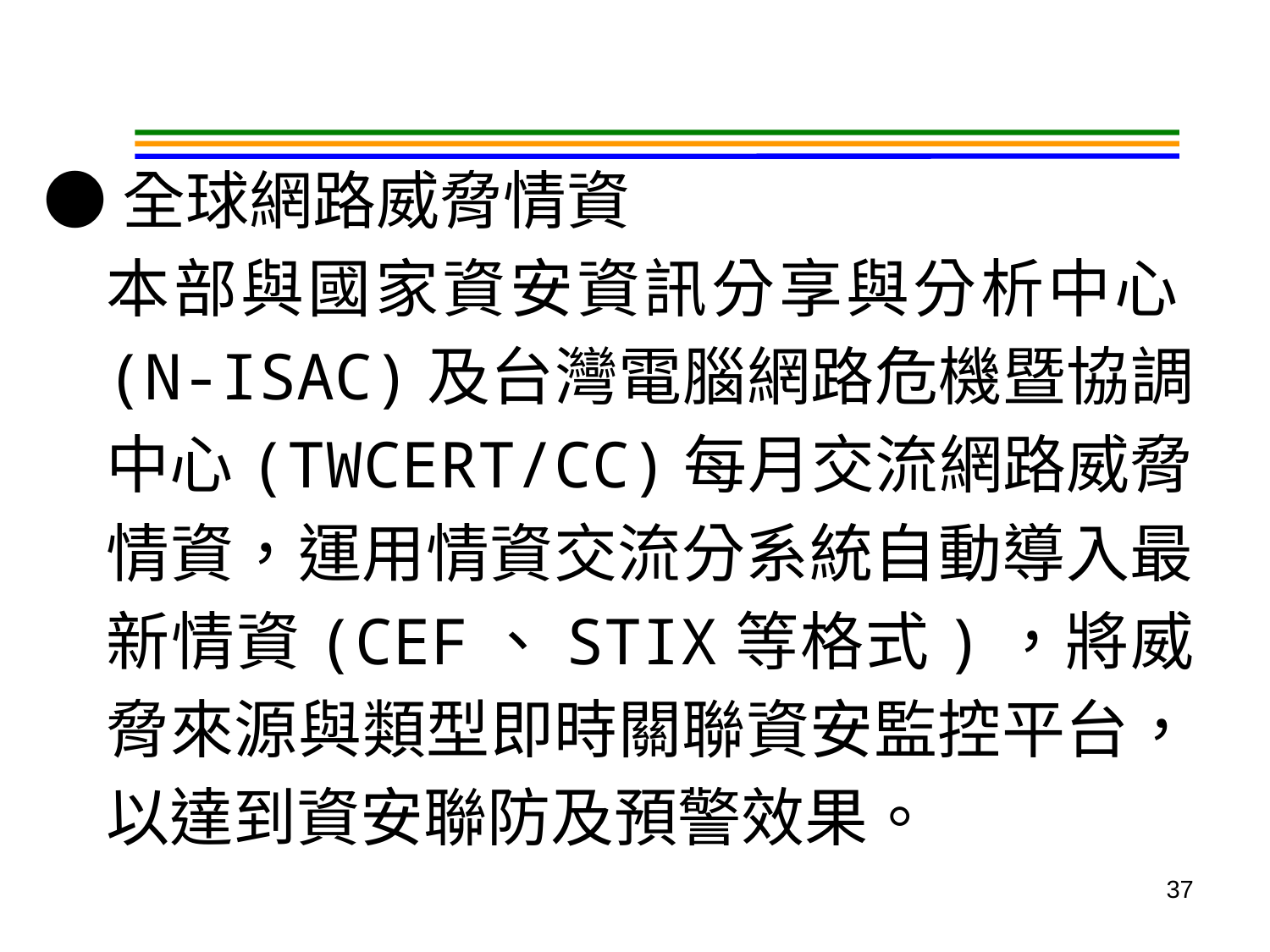

●全球網路威脅情資
本部與國家資安資訊分享與分析中心(N-ISAC)及台灣電腦網路危機暨協調中心(TWCERT/CC)每月交流網路威脅情資，運用情資交流分系統自動導入最新情資(CEF、STIX等格式)，將威脅來源與類型即時關聯資安監控平台，以達到資安聯防及預警效果。
37